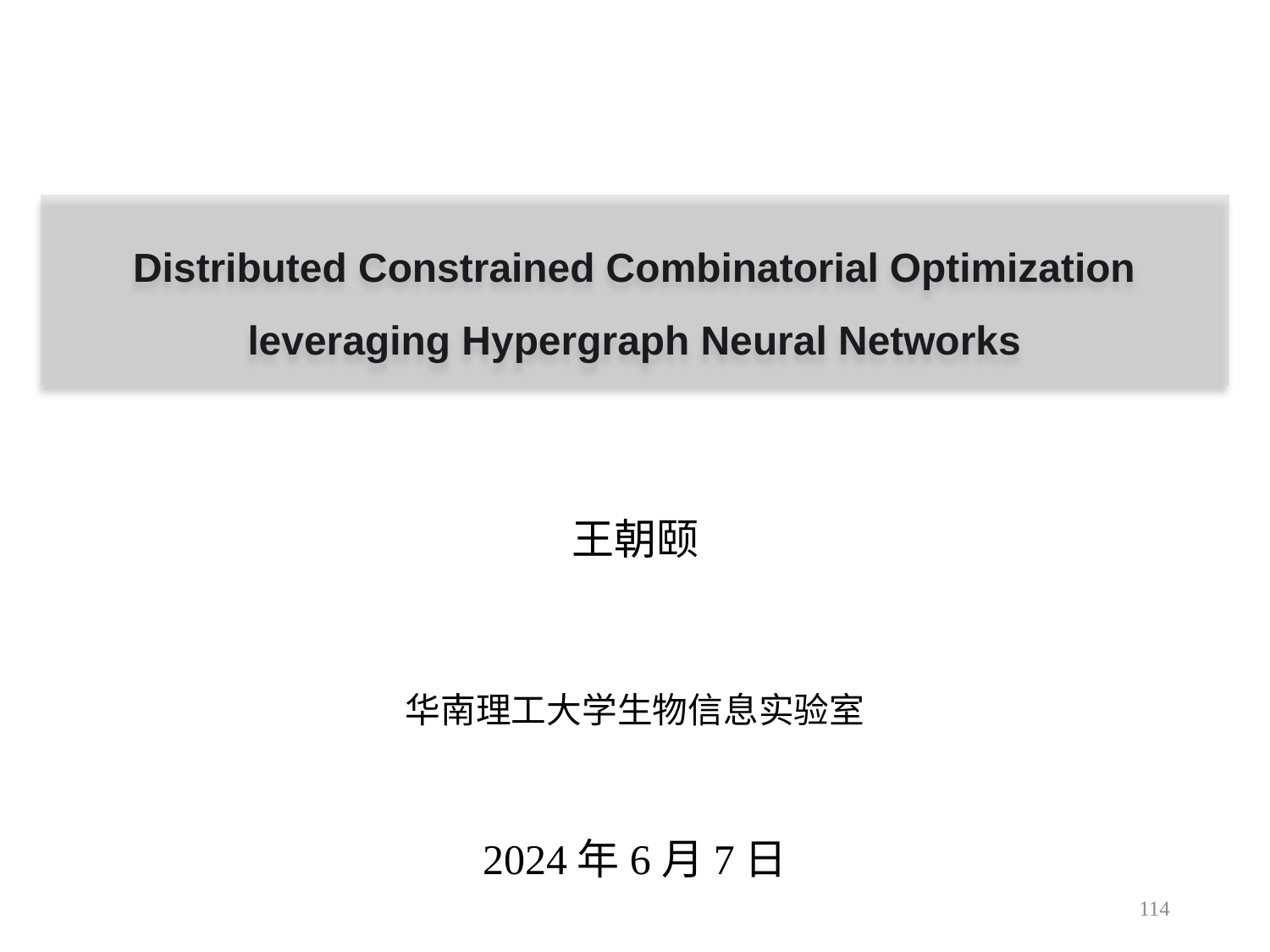

Distributed Constrained Combinatorial Optimization leveraging Hypergraph Neural Networks
王朝颐
华南理工大学生物信息实验室
2024年6月7日
114